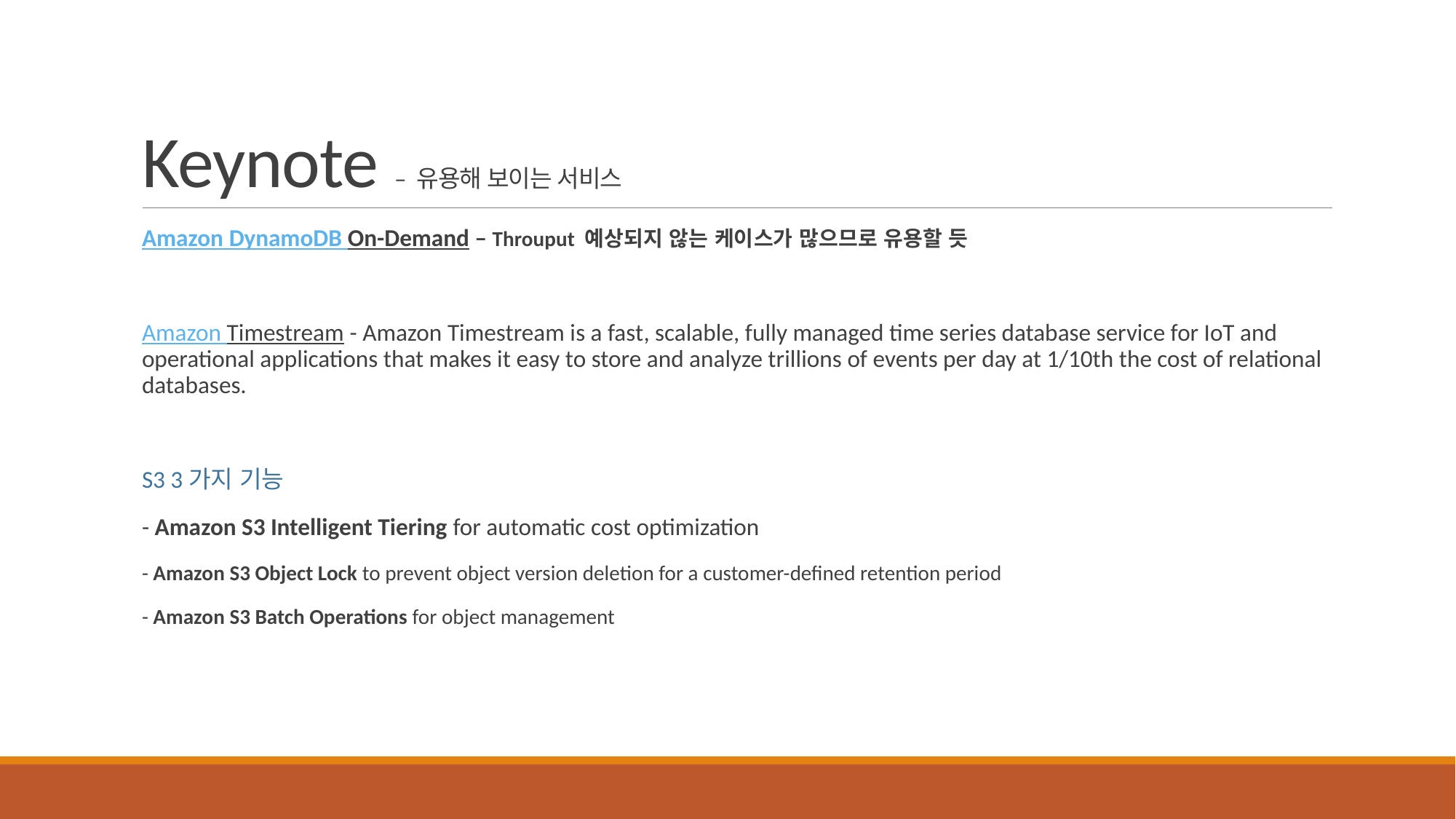

# Keynote – 유용해 보이는 서비스
Amazon DynamoDB On-Demand – Throuput 예상되지 않는 케이스가 많으므로 유용할 듯

Amazon Timestream - Amazon Timestream is a fast, scalable, fully managed time series database service for IoT and operational applications that makes it easy to store and analyze trillions of events per day at 1/10th the cost of relational databases.

S3 3가지 기능
  - Amazon S3 Intelligent Tiering for automatic cost optimization
- Amazon S3 Object Lock to prevent object version deletion for a customer-defined retention period
- Amazon S3 Batch Operations for object management